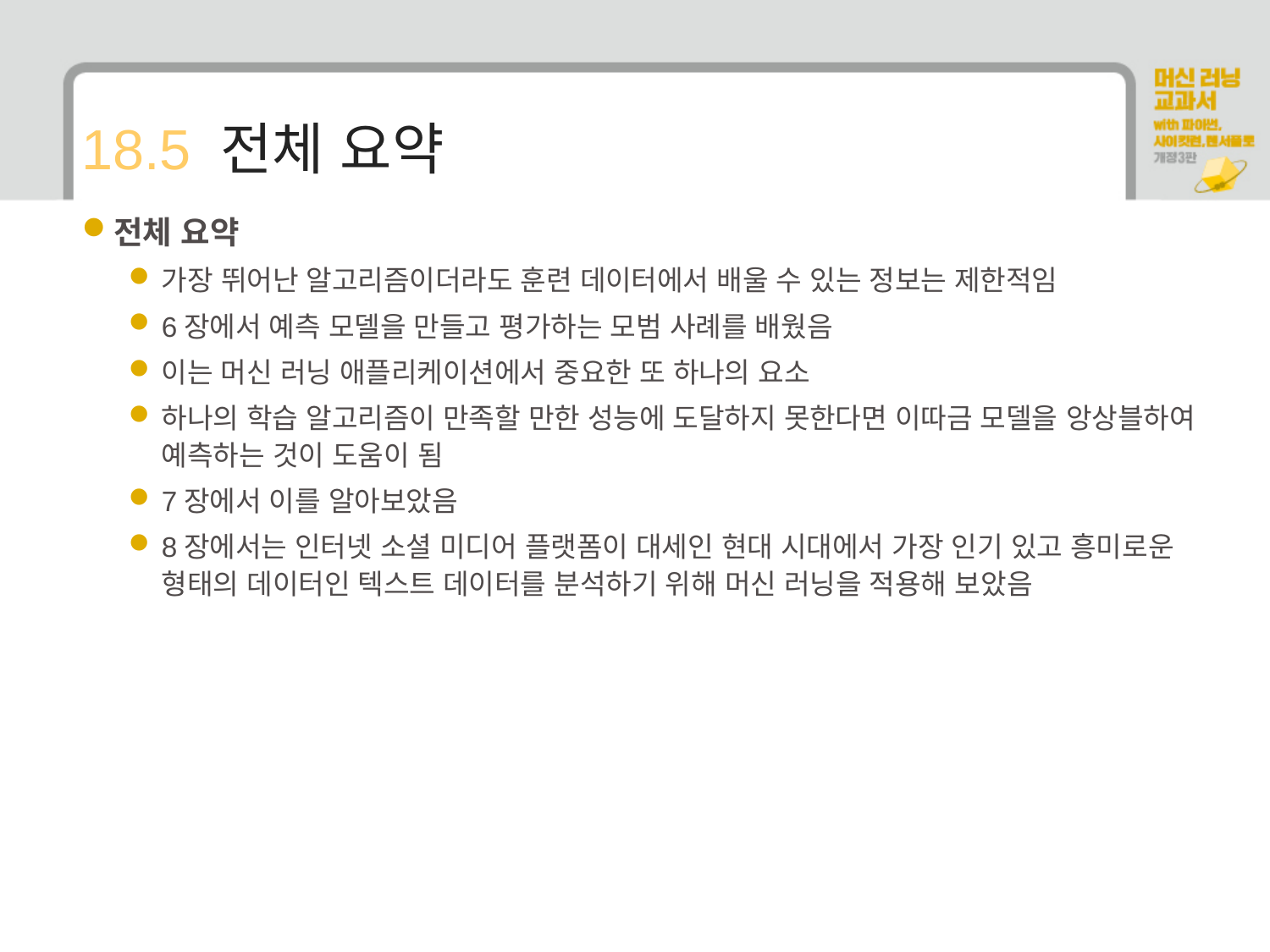

# 18.5 전체 요약
전체 요약
가장 뛰어난 알고리즘이더라도 훈련 데이터에서 배울 수 있는 정보는 제한적임
6장에서 예측 모델을 만들고 평가하는 모범 사례를 배웠음
이는 머신 러닝 애플리케이션에서 중요한 또 하나의 요소
하나의 학습 알고리즘이 만족할 만한 성능에 도달하지 못한다면 이따금 모델을 앙상블하여 예측하는 것이 도움이 됨
7장에서 이를 알아보았음
8장에서는 인터넷 소셜 미디어 플랫폼이 대세인 현대 시대에서 가장 인기 있고 흥미로운 형태의 데이터인 텍스트 데이터를 분석하기 위해 머신 러닝을 적용해 보았음